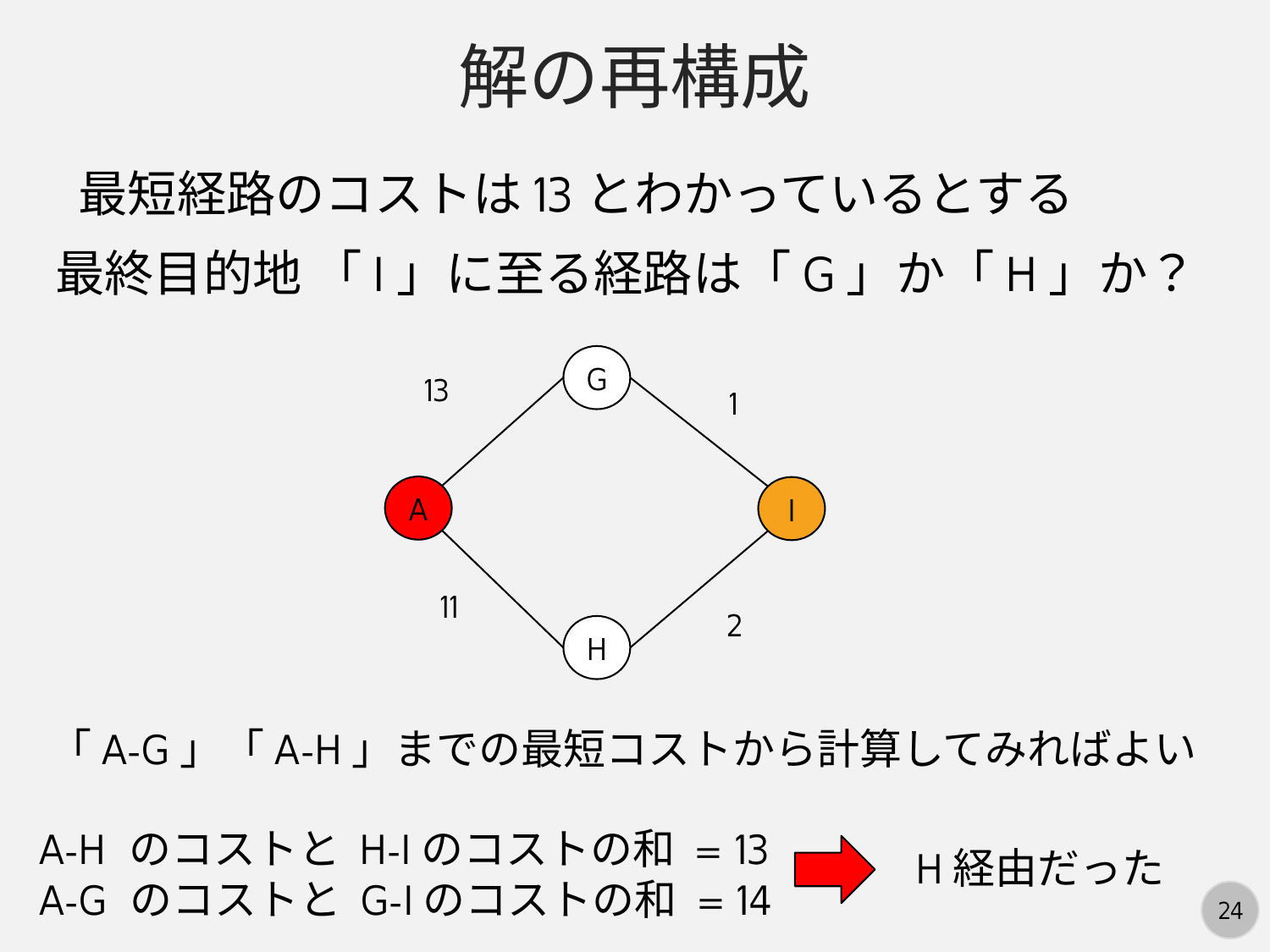

解の再構成
最短経路のコストは13とわかっているとする
最終目的地 「I」に至る経路は「G」か「H」か？
G
13
1
A
I
11
2
H
「A-G」「A-H」までの最短コストから計算してみればよい
A-H のコストと H-Iのコストの和 = 13
A-G のコストと G-Iのコストの和 = 14

H経由だった